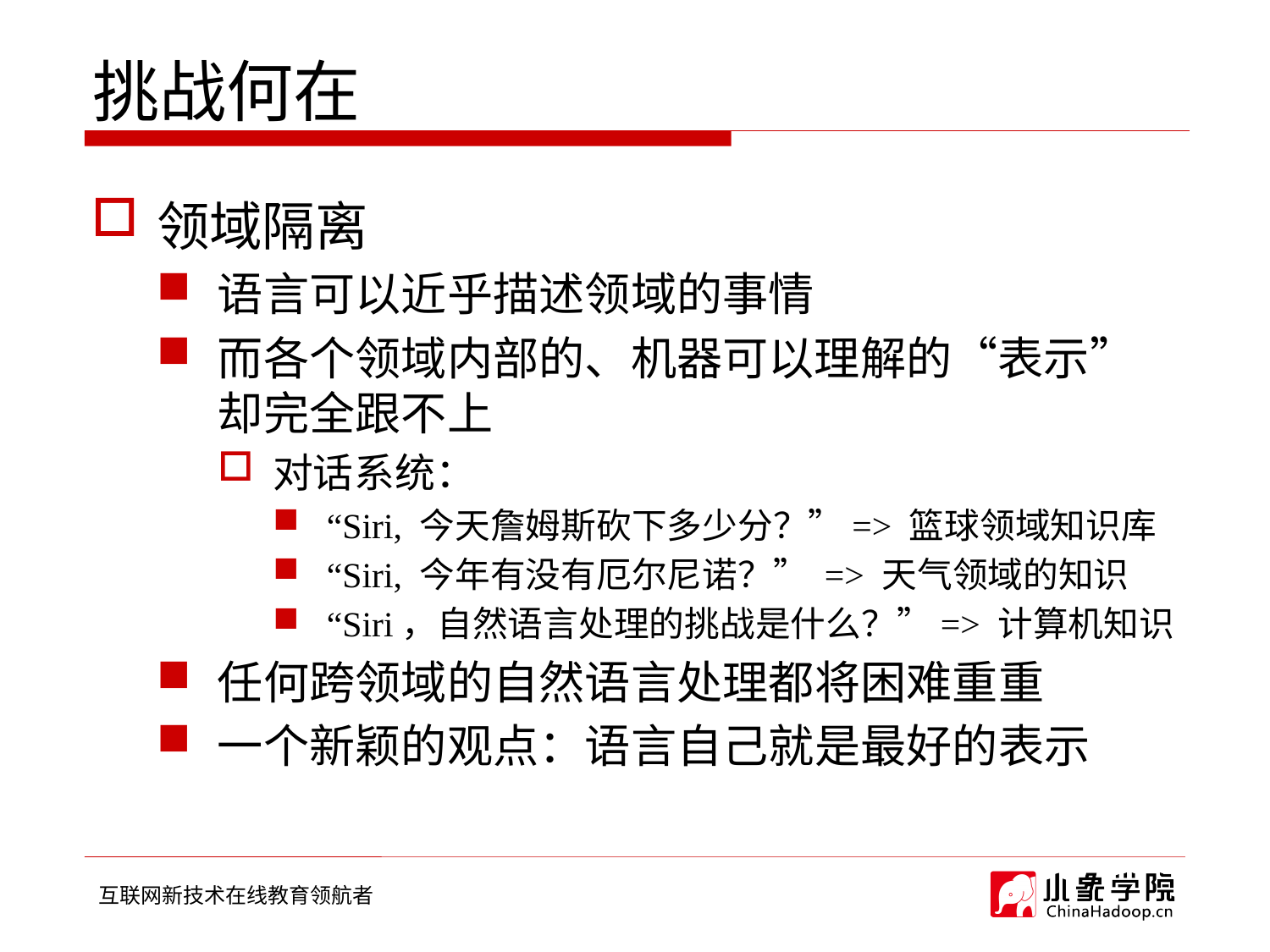

# 挑战何在
领域隔离
语言可以近乎描述领域的事情
而各个领域内部的、机器可以理解的“表示”却完全跟不上
对话系统：
“Siri, 今天詹姆斯砍下多少分？”=> 篮球领域知识库
“Siri, 今年有没有厄尔尼诺？” => 天气领域的知识
“Siri，自然语言处理的挑战是什么？”=> 计算机知识
任何跨领域的自然语言处理都将困难重重
一个新颖的观点：语言自己就是最好的表示